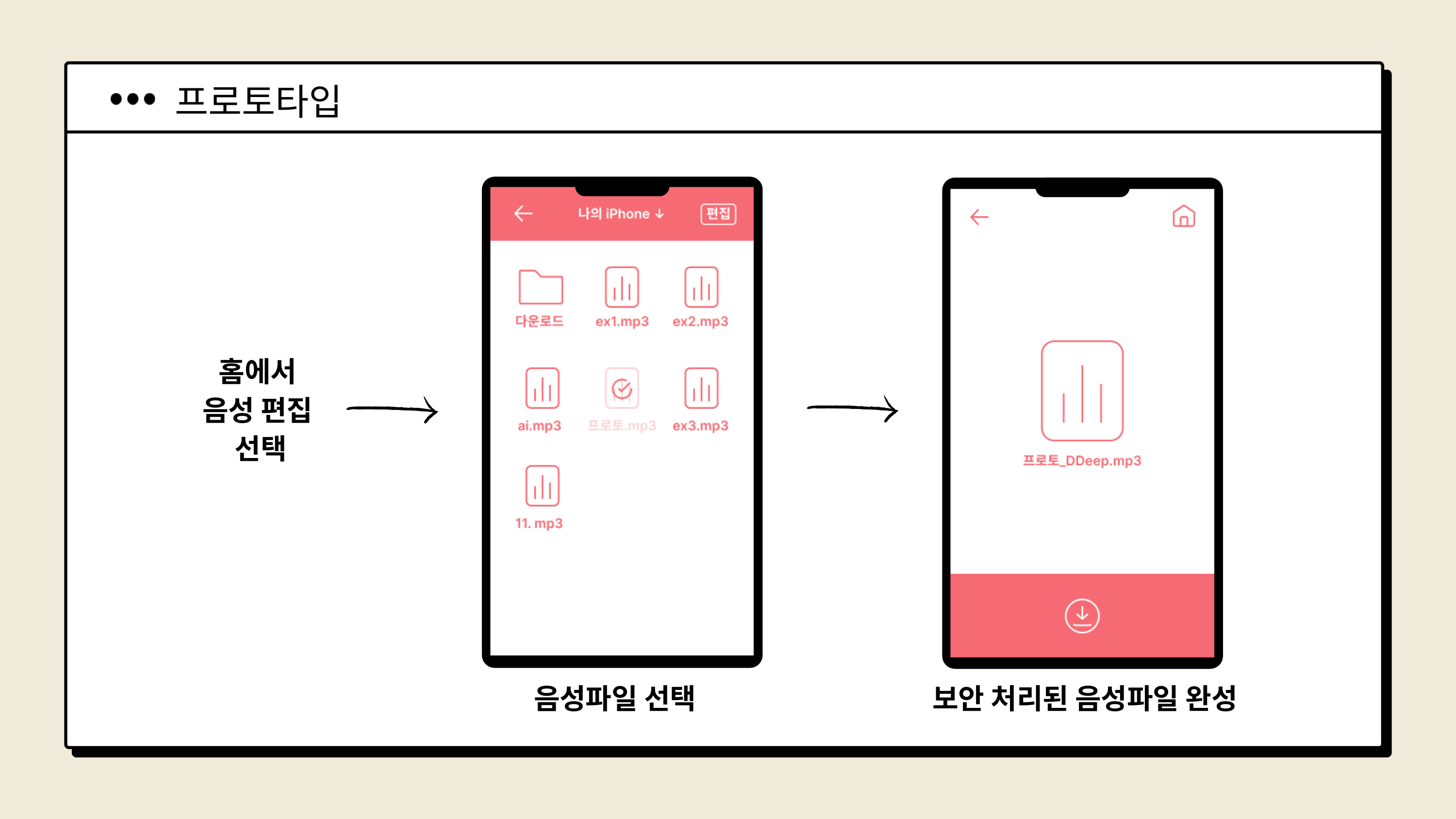

프로토타입

홈에서
음성 편집
선택

음성파일 선택
보안 처리된 음성파일 완성